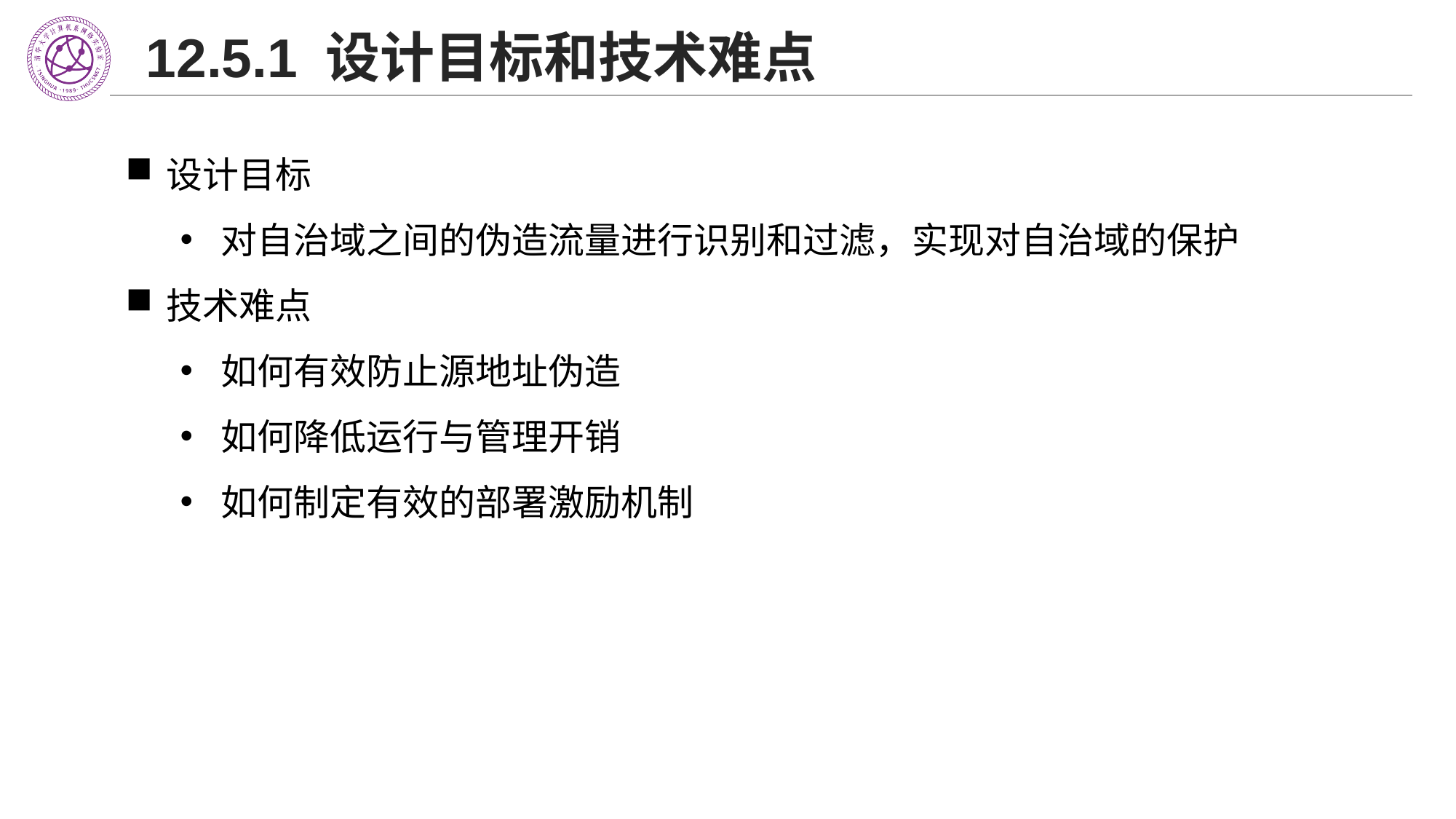

# 12.5.1 设计目标和技术难点
设计目标
对自治域之间的伪造流量进行识别和过滤，实现对自治域的保护
技术难点
如何有效防止源地址伪造
如何降低运行与管理开销
如何制定有效的部署激励机制